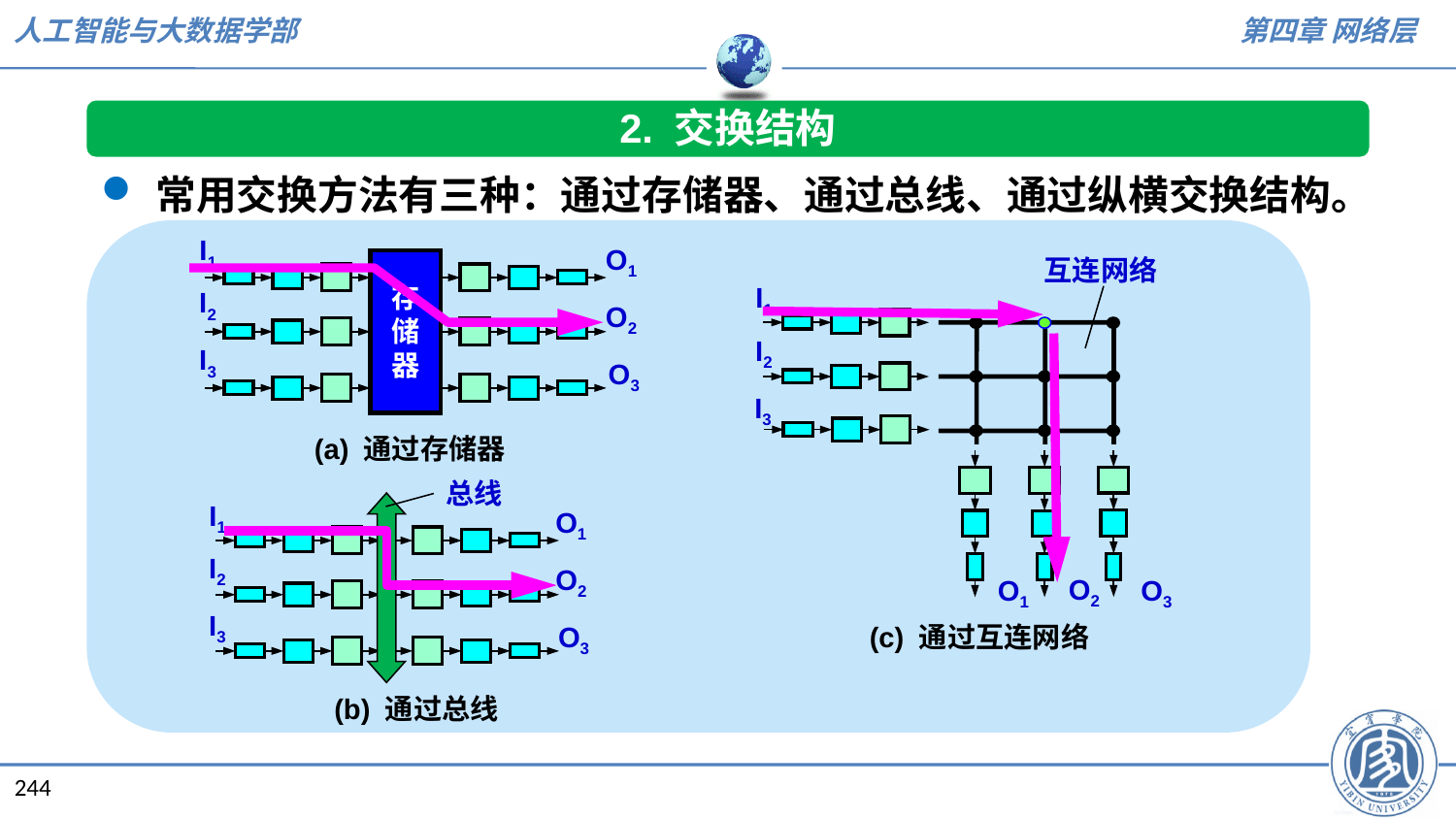

2. 交换结构

常用交换方法有三种：通过存储器、通过总线、通过纵横交换结构。

I1
O1
互连网络

I1
存
储
器

I2

O2

I2

I3
O3

I3

(a) 通过存储器

O2

总线
I1

O1

I2

O2

O1
O3

I3
(c) 通过互连网络
O3

(b) 通过总线
244